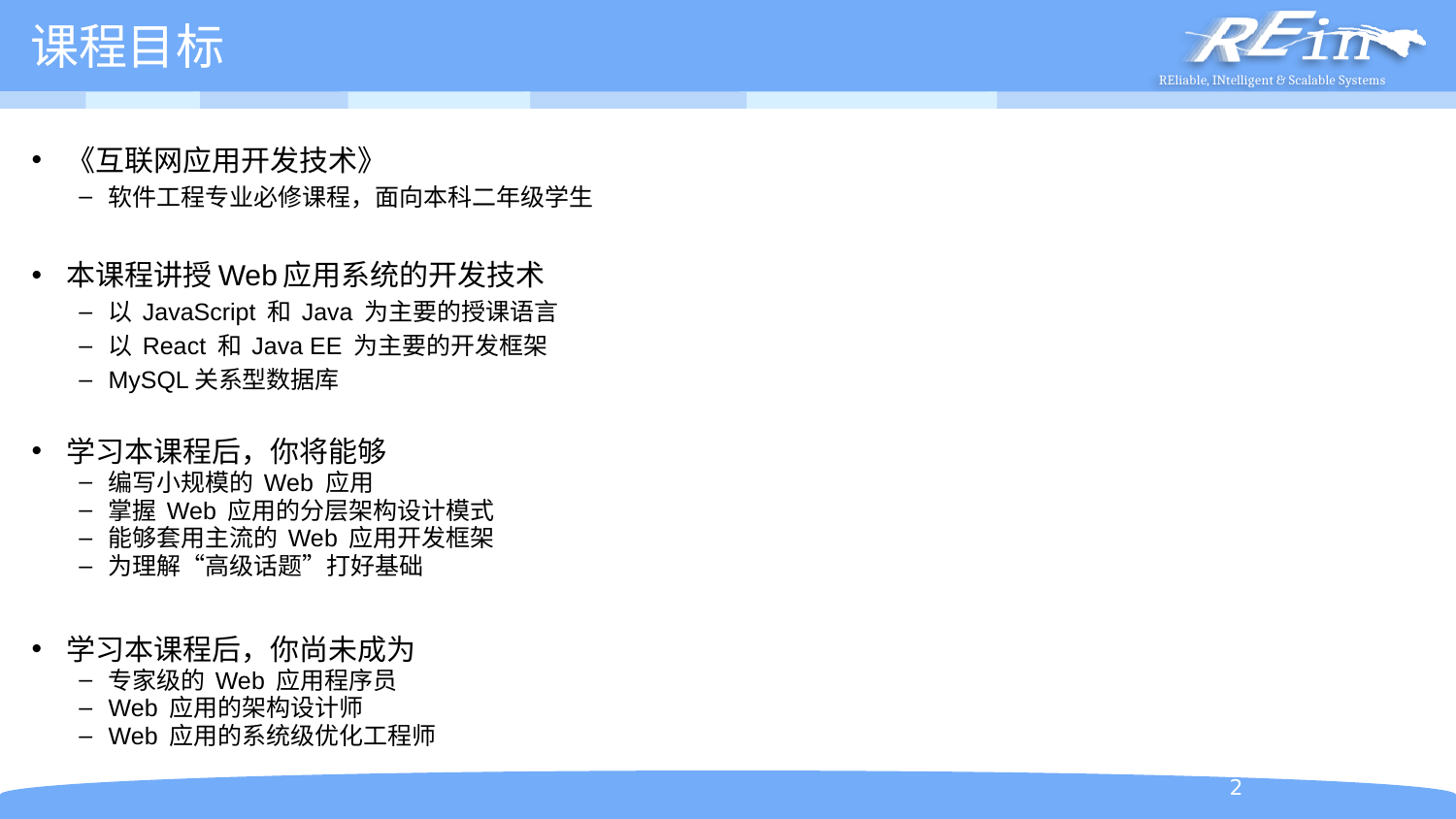

# 课程目标
《互联网应用开发技术》
软件工程专业必修课程，面向本科二年级学生

本课程讲授Web应用系统的开发技术
以 JavaScript 和 Java 为主要的授课语言
以 React 和 Java EE 为主要的开发框架
MySQL关系型数据库

学习本课程后，你将能够
编写小规模的 Web 应用
掌握 Web 应用的分层架构设计模式
能够套用主流的 Web 应用开发框架
为理解“高级话题”打好基础

学习本课程后，你尚未成为
专家级的 Web 应用程序员
Web 应用的架构设计师
Web 应用的系统级优化工程师

2